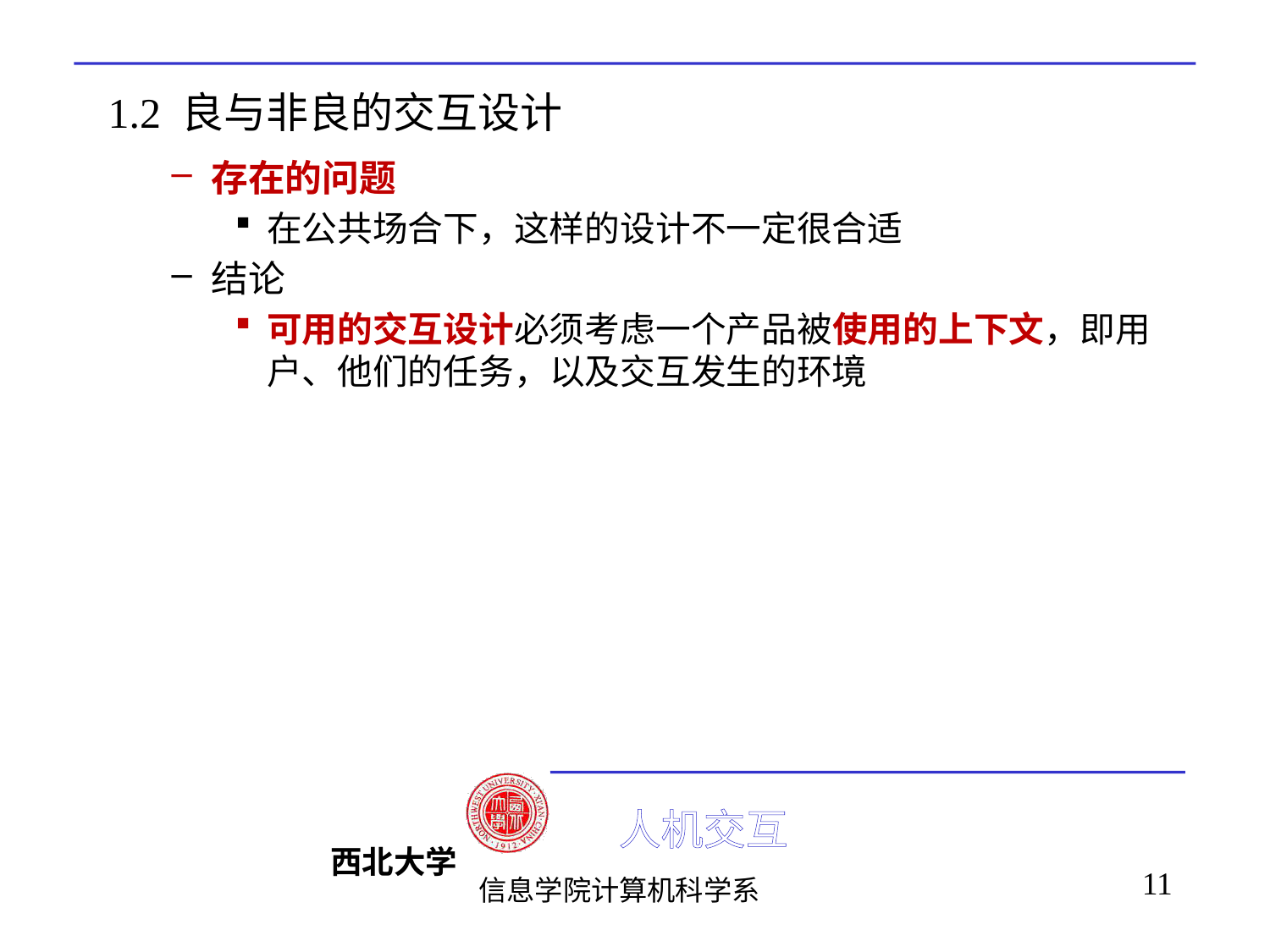

# 1.2 良与非良的交互设计
存在的问题
在公共场合下，这样的设计不一定很合适
结论
可用的交互设计必须考虑一个产品被使用的上下文，即用户、他们的任务，以及交互发生的环境
11